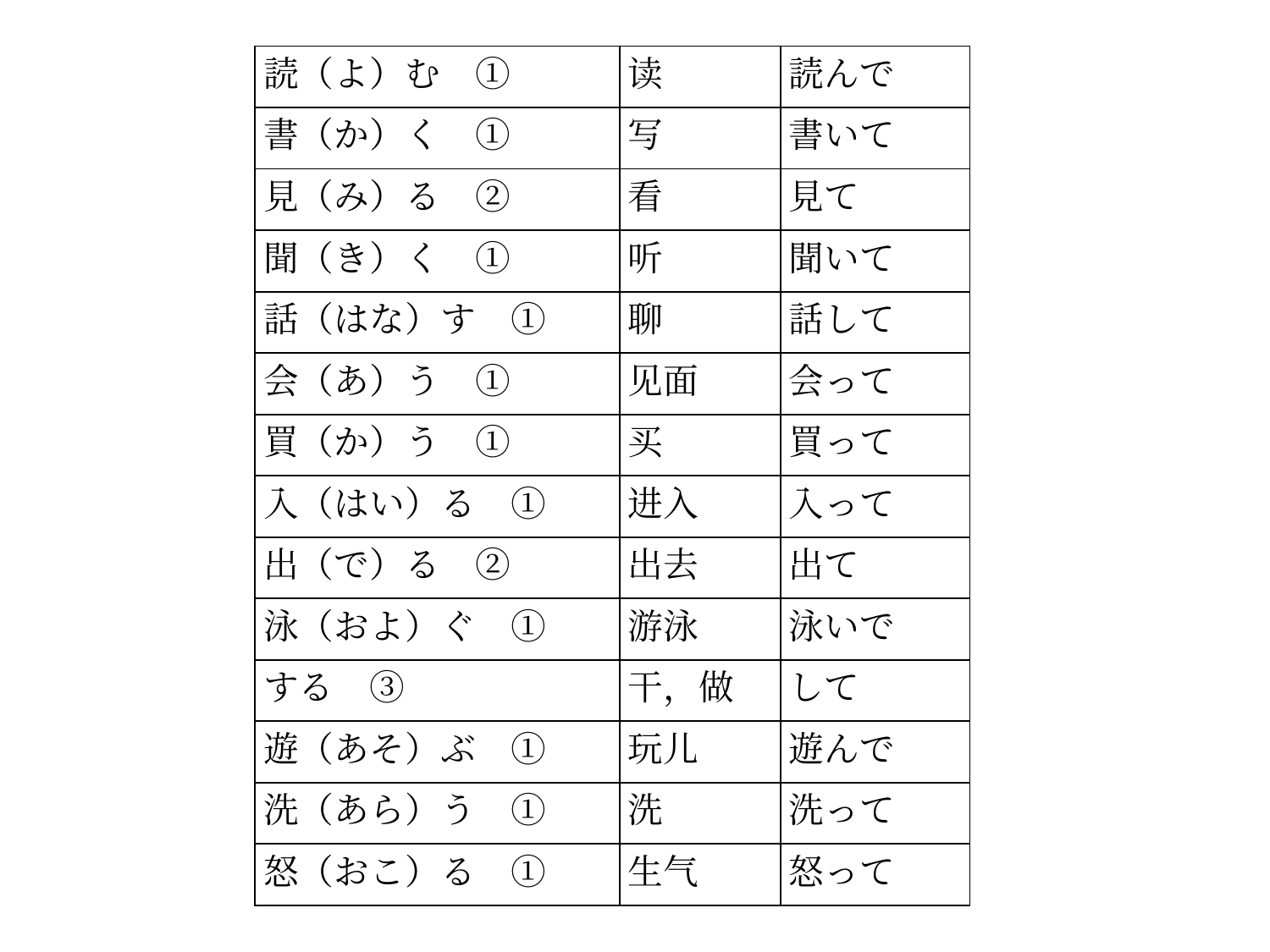

#
| 読（よ）む　① | 读 | 読んで |
| --- | --- | --- |
| 書（か）く　① | 写 | 書いて |
| 見（み）る　② | 看 | 見て |
| 聞（き）く　① | 听 | 聞いて |
| 話（はな）す　① | 聊 | 話して |
| 会（あ）う　① | 见面 | 会って |
| 買（か）う　① | 买 | 買って |
| 入（はい）る　① | 进入 | 入って |
| 出（で）る　② | 出去 | 出て |
| 泳（およ）ぐ　① | 游泳 | 泳いで |
| する　③ | 干，做 | して |
| 遊（あそ）ぶ　① | 玩儿 | 遊んで |
| 洗（あら）う　① | 洗 | 洗って |
| 怒（おこ）る　① | 生气 | 怒って |